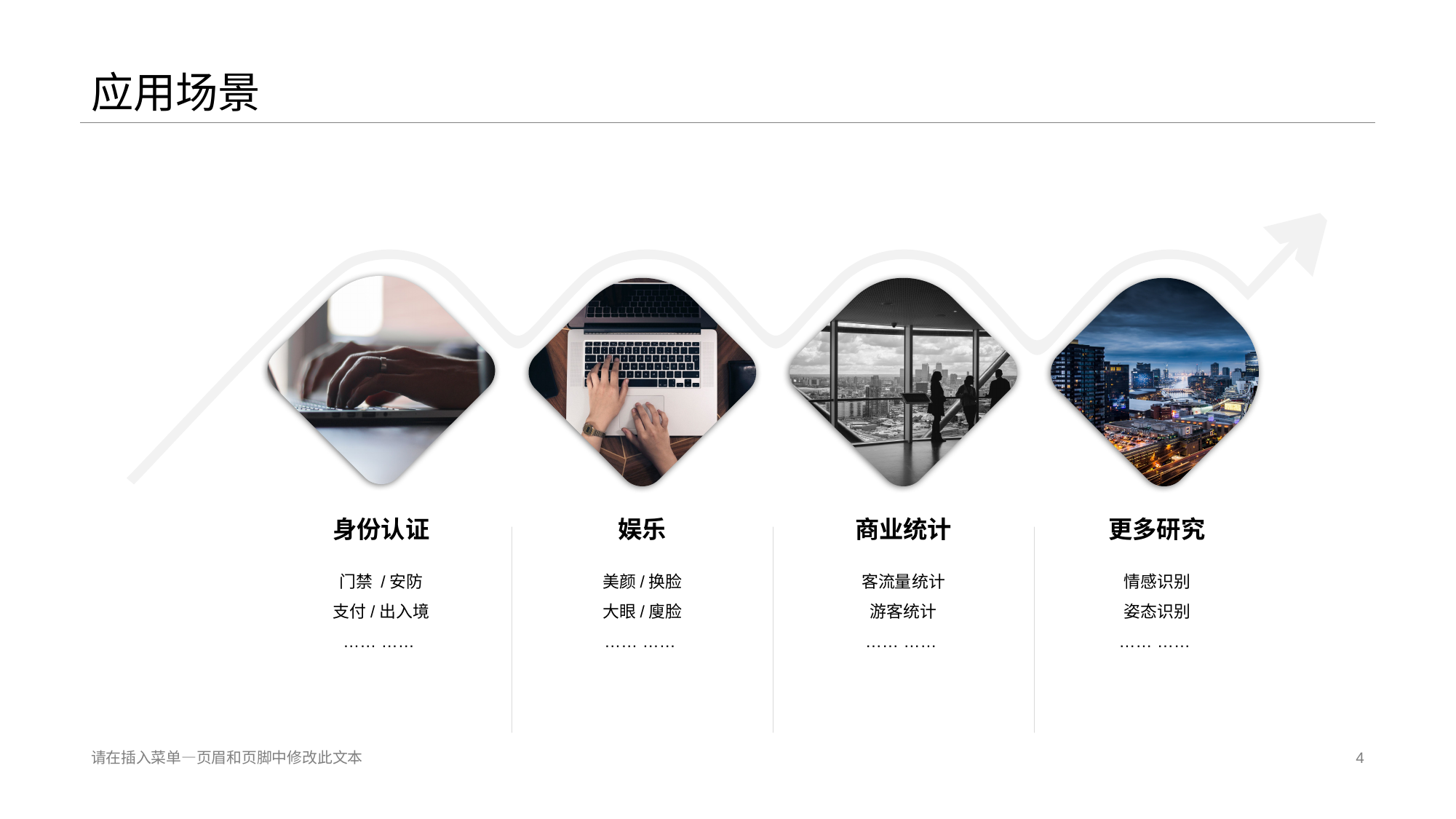

# 应用场景

身份认证
门禁 /安防
支付/出入境
…… ……
娱乐
美颜/换脸
大眼/廋脸
…… ……
商业统计
客流量统计
游客统计
…… ……
更多研究
情感识别
姿态识别
…… ……
请在插入菜单—页眉和页脚中修改此文本
4